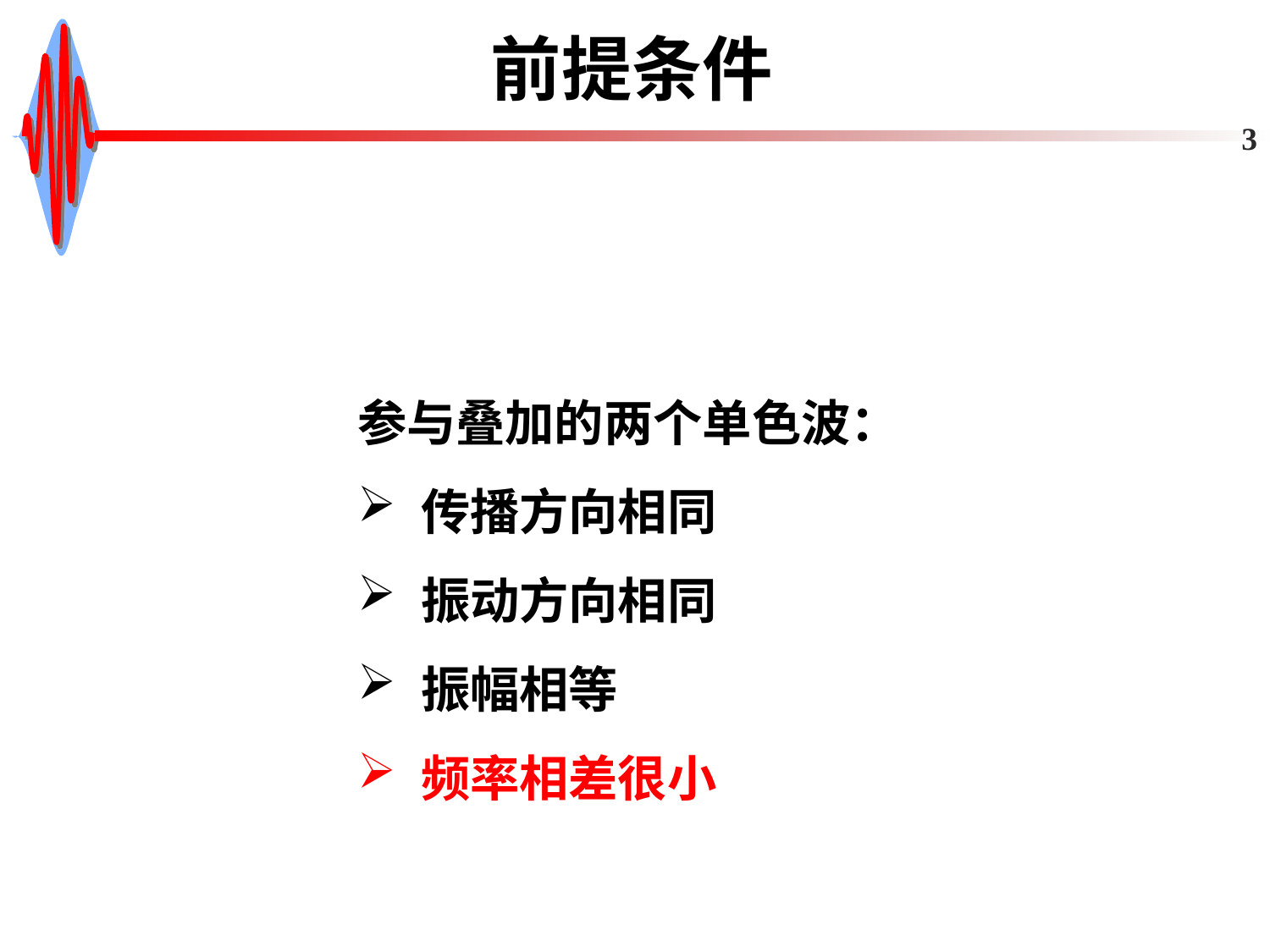

# 前提条件
3
参与叠加的两个单色波：
传播方向相同
振动方向相同
振幅相等
频率相差很小